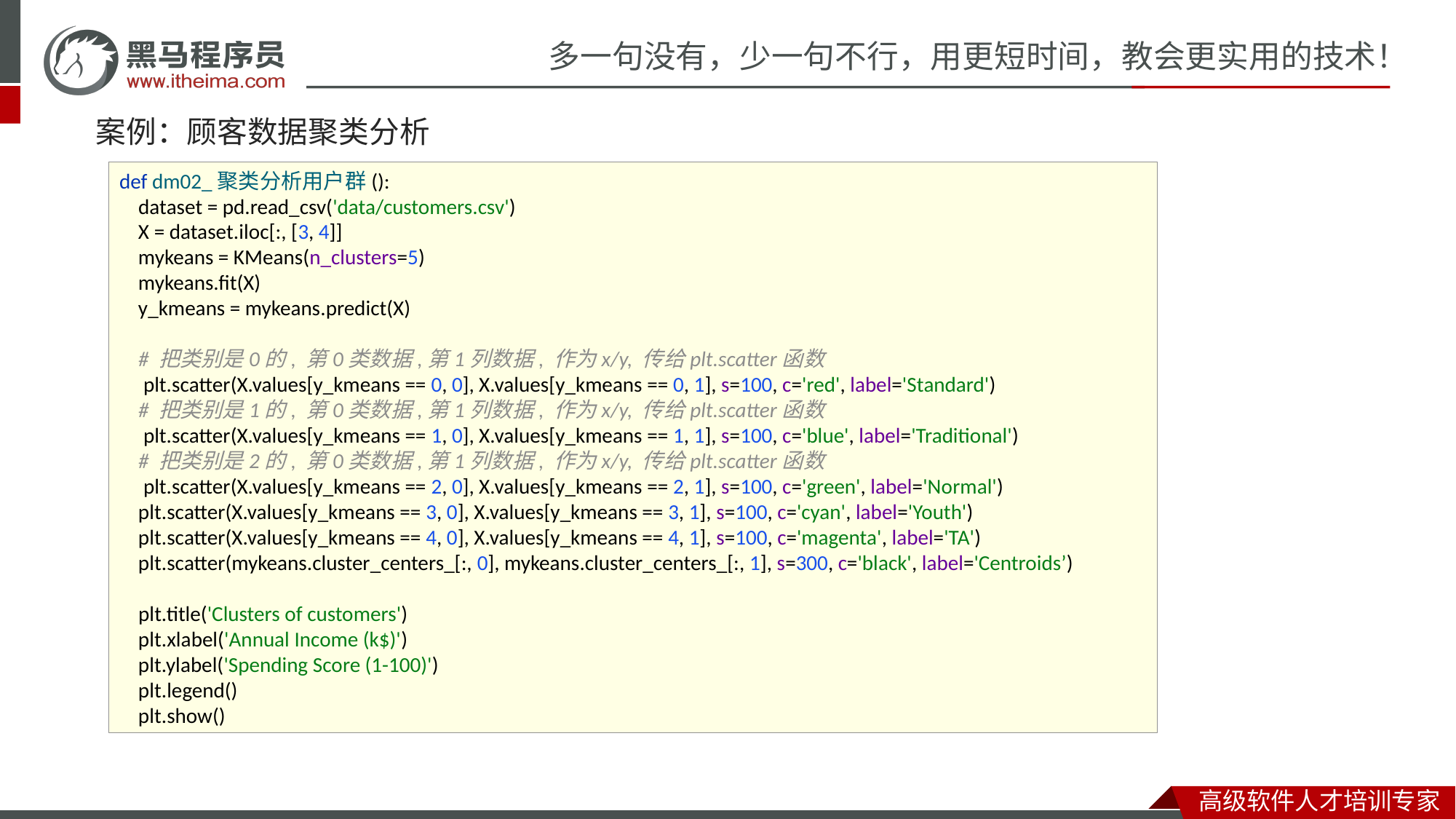

# 案例：顾客数据聚类分析
def dm02_聚类分析用户群():
    dataset = pd.read_csv('data/customers.csv')
    X = dataset.iloc[:, [3, 4]]
    mykeans = KMeans(n_clusters=5)
    mykeans.fit(X)
    y_kmeans = mykeans.predict(X)
    # 把类别是0的, 第0类数据,第1列数据, 作为x/y, 传给plt.scatter函数
    plt.scatter(X.values[y_kmeans == 0, 0], X.values[y_kmeans == 0, 1], s=100, c='red', label='Standard')
    # 把类别是1的, 第0类数据,第1列数据, 作为x/y, 传给plt.scatter函数
    plt.scatter(X.values[y_kmeans == 1, 0], X.values[y_kmeans == 1, 1], s=100, c='blue', label='Traditional')
    # 把类别是2的, 第0类数据,第1列数据, 作为x/y, 传给plt.scatter函数
    plt.scatter(X.values[y_kmeans == 2, 0], X.values[y_kmeans == 2, 1], s=100, c='green', label='Normal')
    plt.scatter(X.values[y_kmeans == 3, 0], X.values[y_kmeans == 3, 1], s=100, c='cyan', label='Youth')
    plt.scatter(X.values[y_kmeans == 4, 0], X.values[y_kmeans == 4, 1], s=100, c='magenta', label='TA')
    plt.scatter(mykeans.cluster_centers_[:, 0], mykeans.cluster_centers_[:, 1], s=300, c='black', label='Centroids’)

    plt.title('Clusters of customers')
    plt.xlabel('Annual Income (k$)')
    plt.ylabel('Spending Score (1-100)')
    plt.legend()
    plt.show()